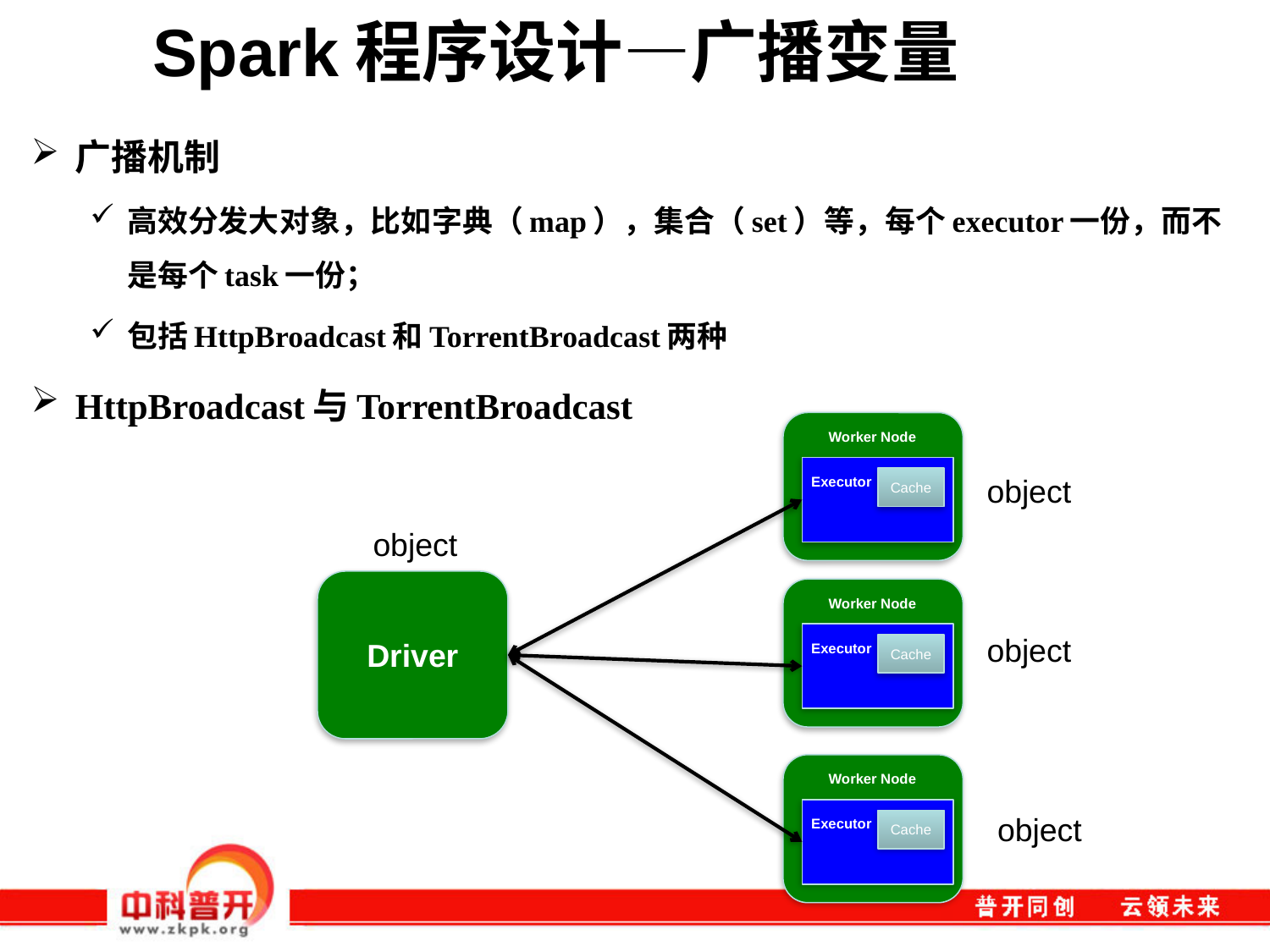

# Spark程序设计—广播变量
广播机制
高效分发大对象，比如字典（map），集合（set）等，每个executor一份，而不是每个task一份；
包括HttpBroadcast和TorrentBroadcast两种
HttpBroadcast与TorrentBroadcast

Worker Node

Executor
Cache

Worker Node

Executor
Cache

Worker Node

Executor
Cache
object
object
Driver
object
object